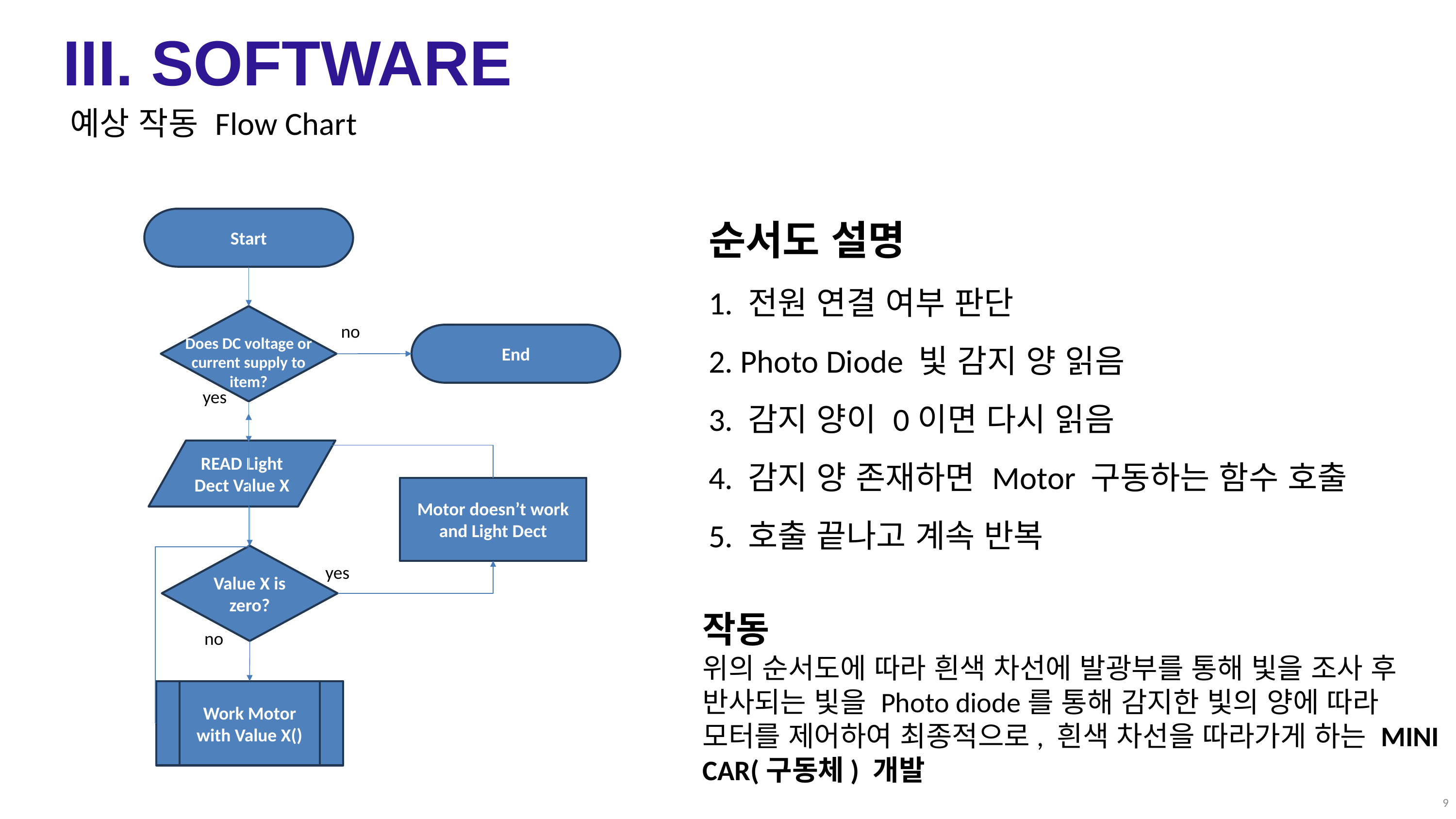

III. SOFTWARE
예상 작동 Flow Chart
순서도 설명
1. 전원 연결 여부 판단
2. Photo Diode 빛 감지 양 읽음
3. 감지 양이 0이면 다시 읽음
4. 감지 양 존재하면 Motor 구동하는 함수 호출
5. 호출 끝나고 계속 반복
Start

Does DC voltage or current supply to item?

no
End
yes
READ Light Dect Value X
Motor doesn’t work and Light Dect
Value X is zero?
yes
작동
위의 순서도에 따라 흰색 차선에 발광부를 통해 빛을 조사 후 반사되는 빛을 Photo diode를 통해 감지한 빛의 양에 따라 모터를 제어하여 최종적으로, 흰색 차선을 따라가게 하는 MINI CAR(구동체) 개발
no
Work Motor with Value X()
9